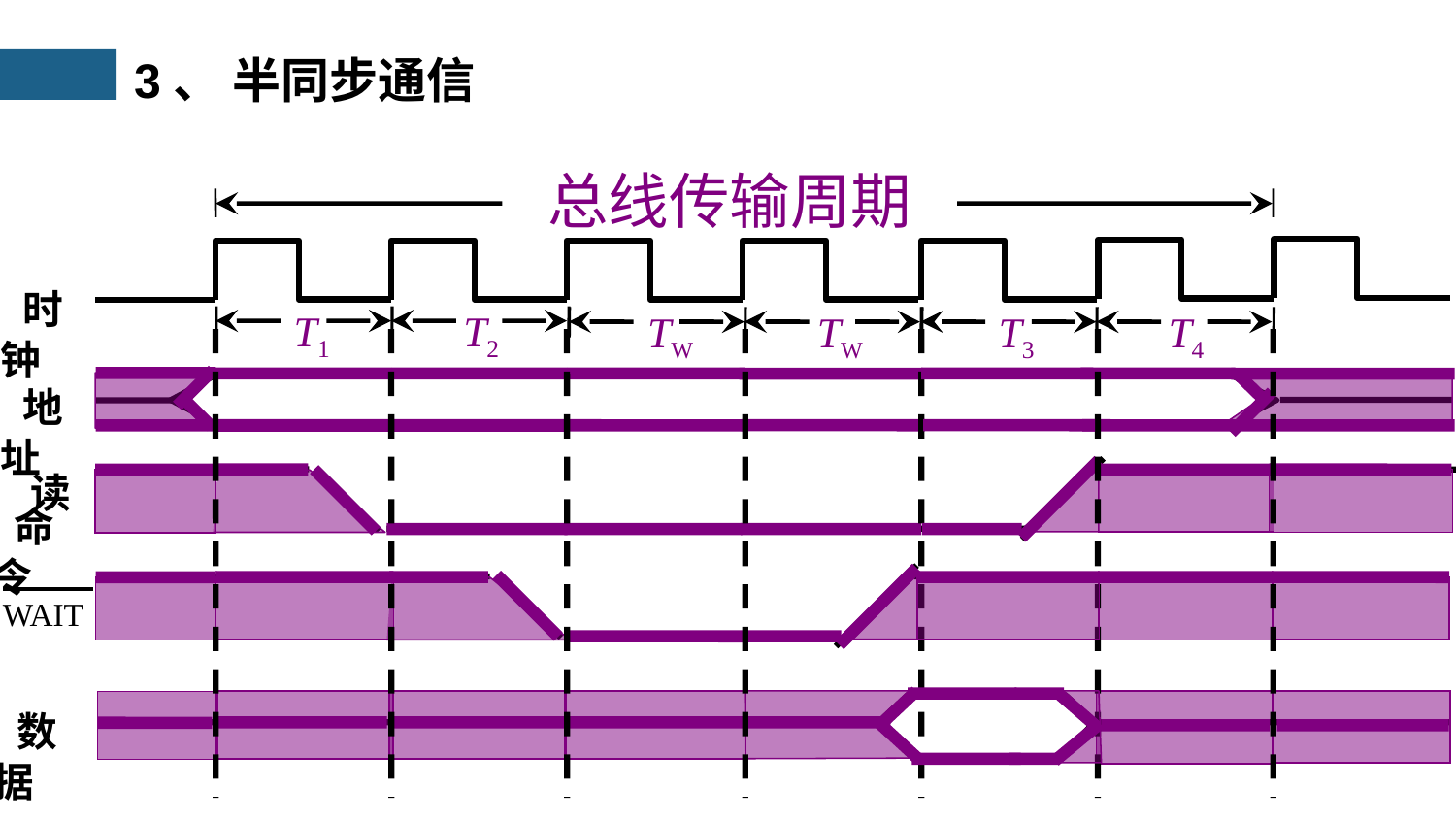

3、 半同步通信
总线传输周期

T1
T2

TW
TW
T3
T4

 时钟

 地址

 读
 命令

WAIT

 数据